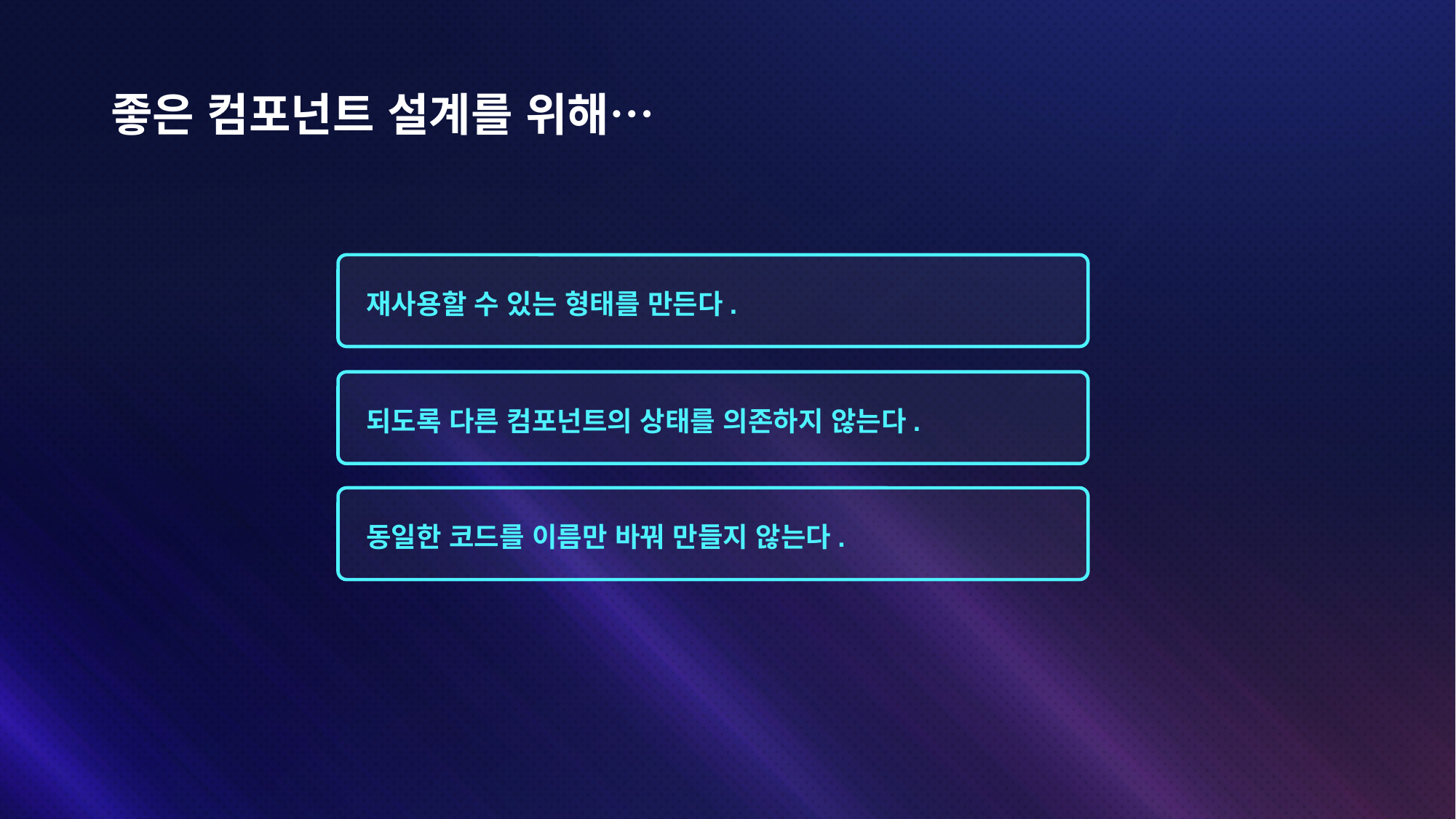

# 좋은 컴포넌트 설계를 위해…
재사용할 수 있는 형태를 만든다.
되도록 다른 컴포넌트의 상태를 의존하지 않는다.
동일한 코드를 이름만 바꿔 만들지 않는다.